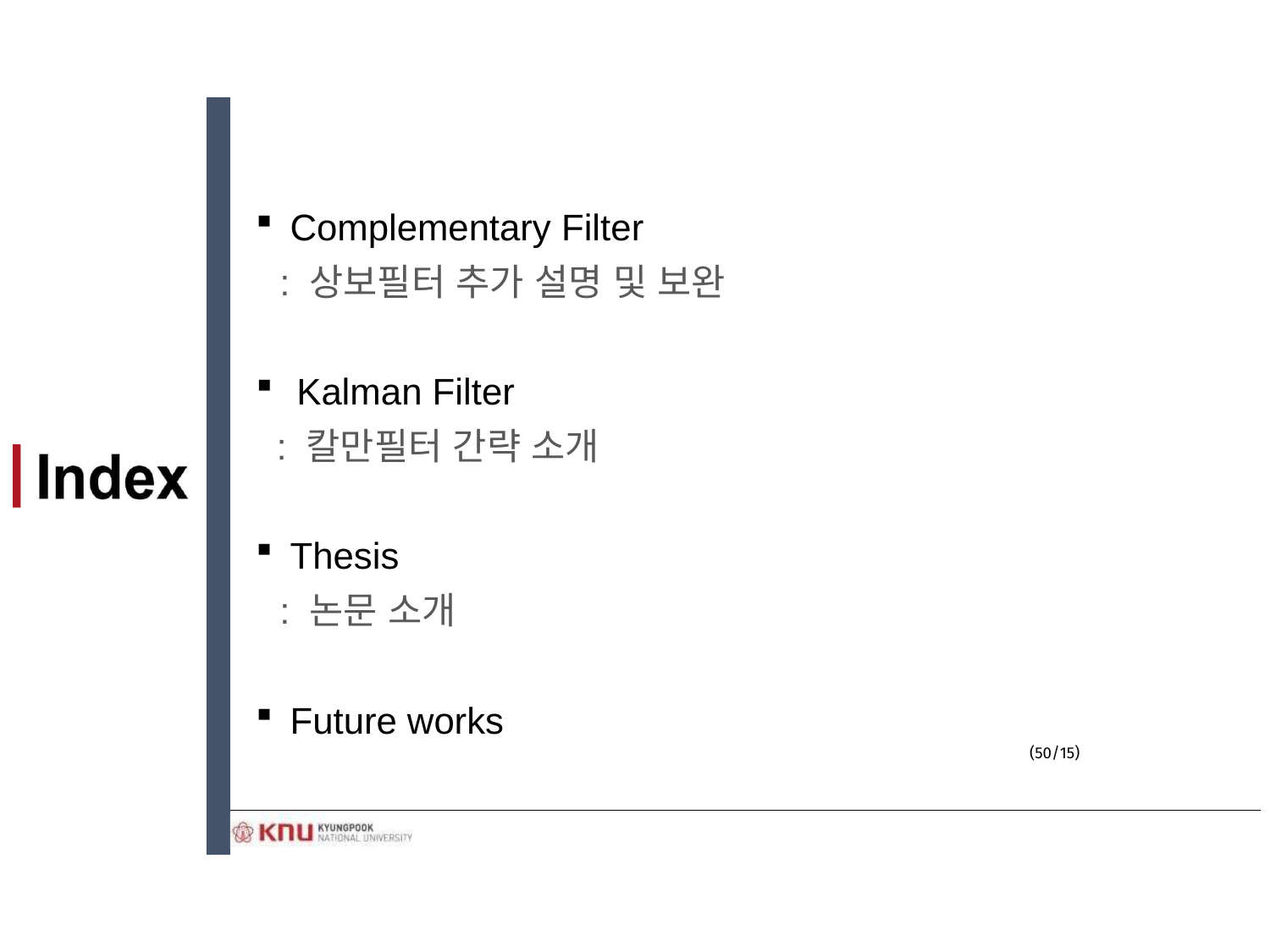

Complementary Filter
	: 상보필터 추가 설명 및 보완

Kalman Filter
  : 칼만필터 간략 소개

 Thesis
	: 논문 소개

 Future works

(50/15)